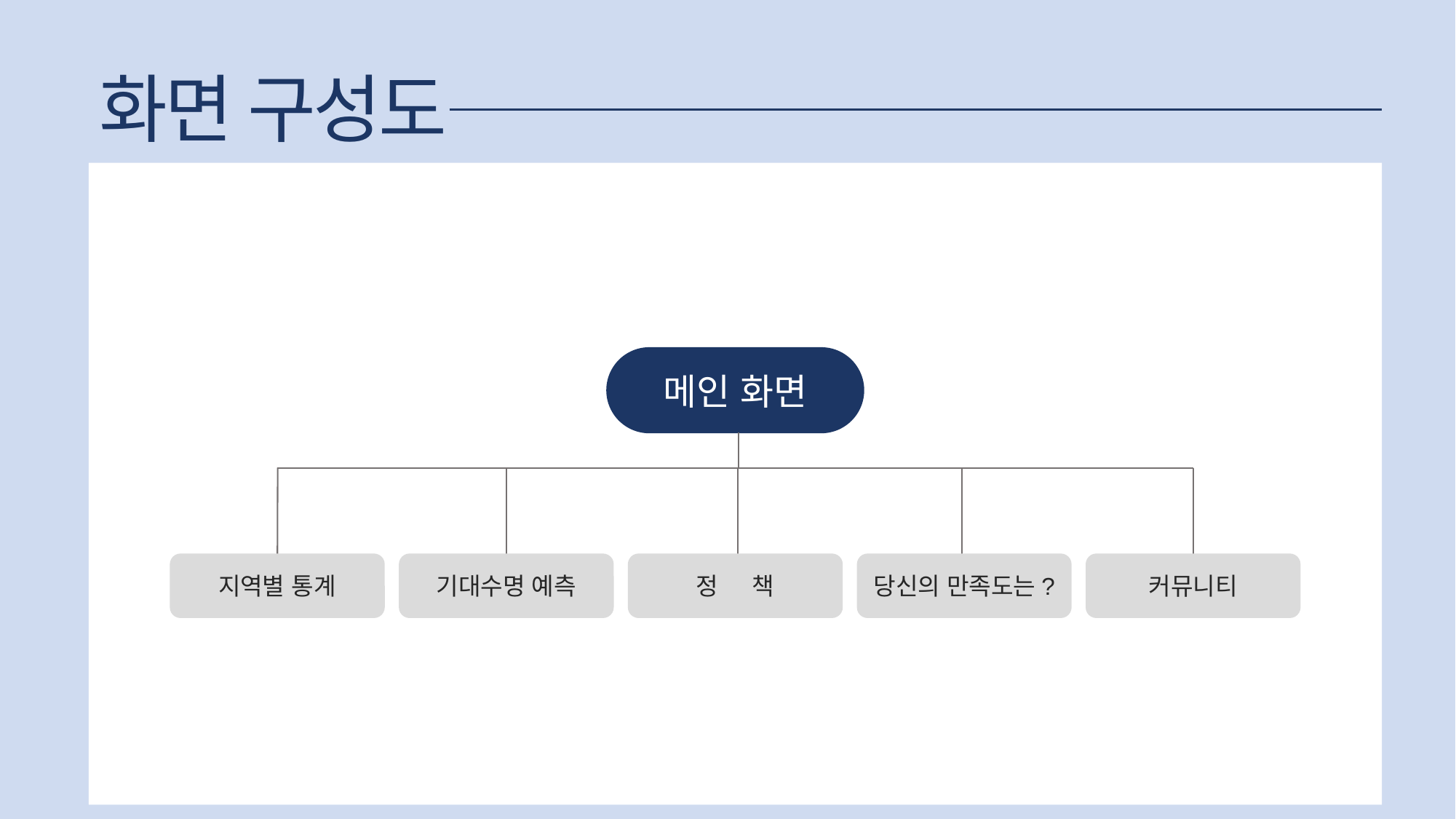

화면 구성도

메인 화면
지역별 통계
기대수명 예측
정     책
당신의 만족도는?
커뮤니티